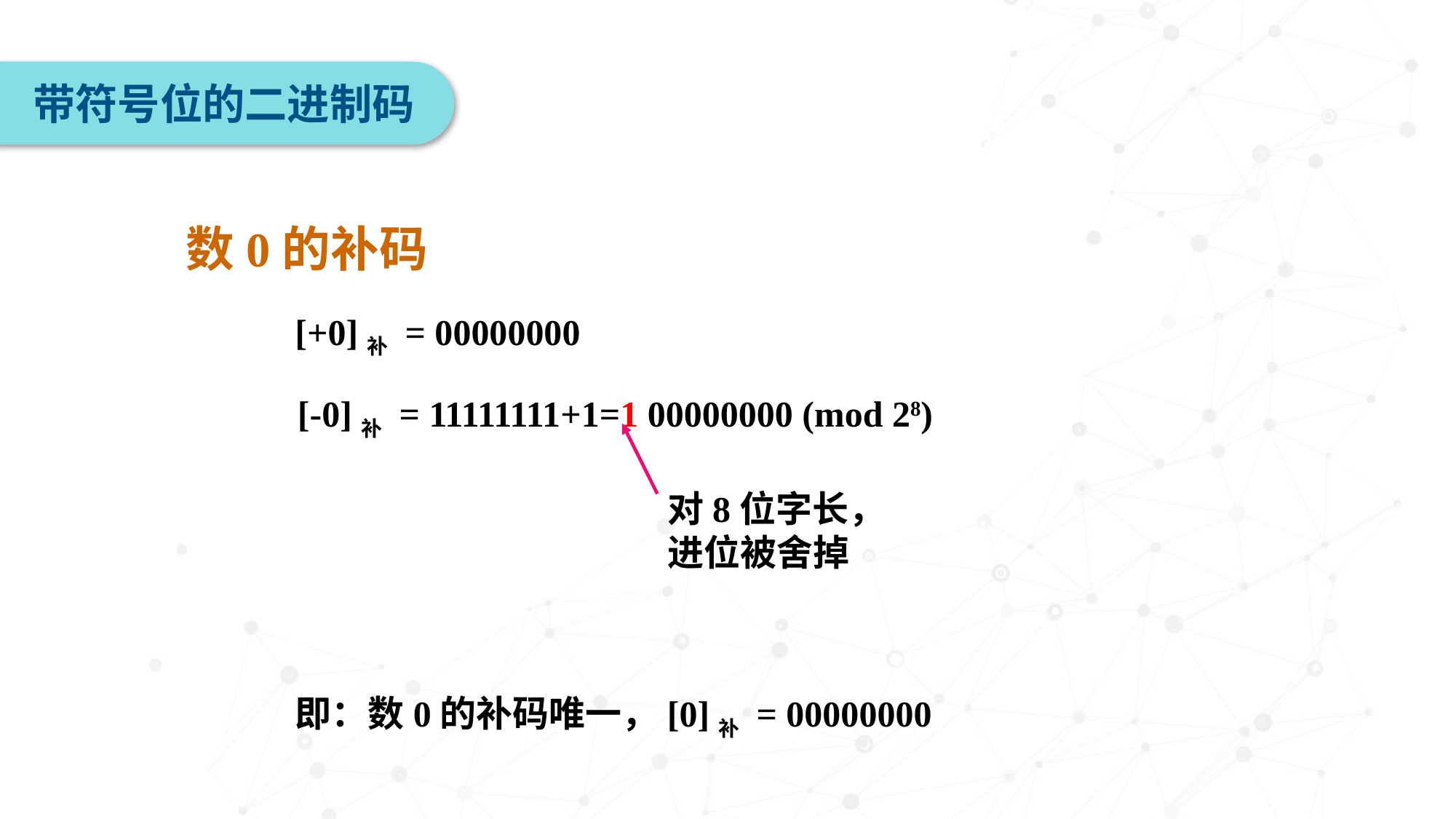

带符号位的二进制码
数0的补码
        [+0]补 = 00000000
       [-0]补 = 11111111+1=1 00000000 (mod 28)

         	即：数0的补码唯一，[0]补 = 00000000

对8位字长，进位被舍掉
38